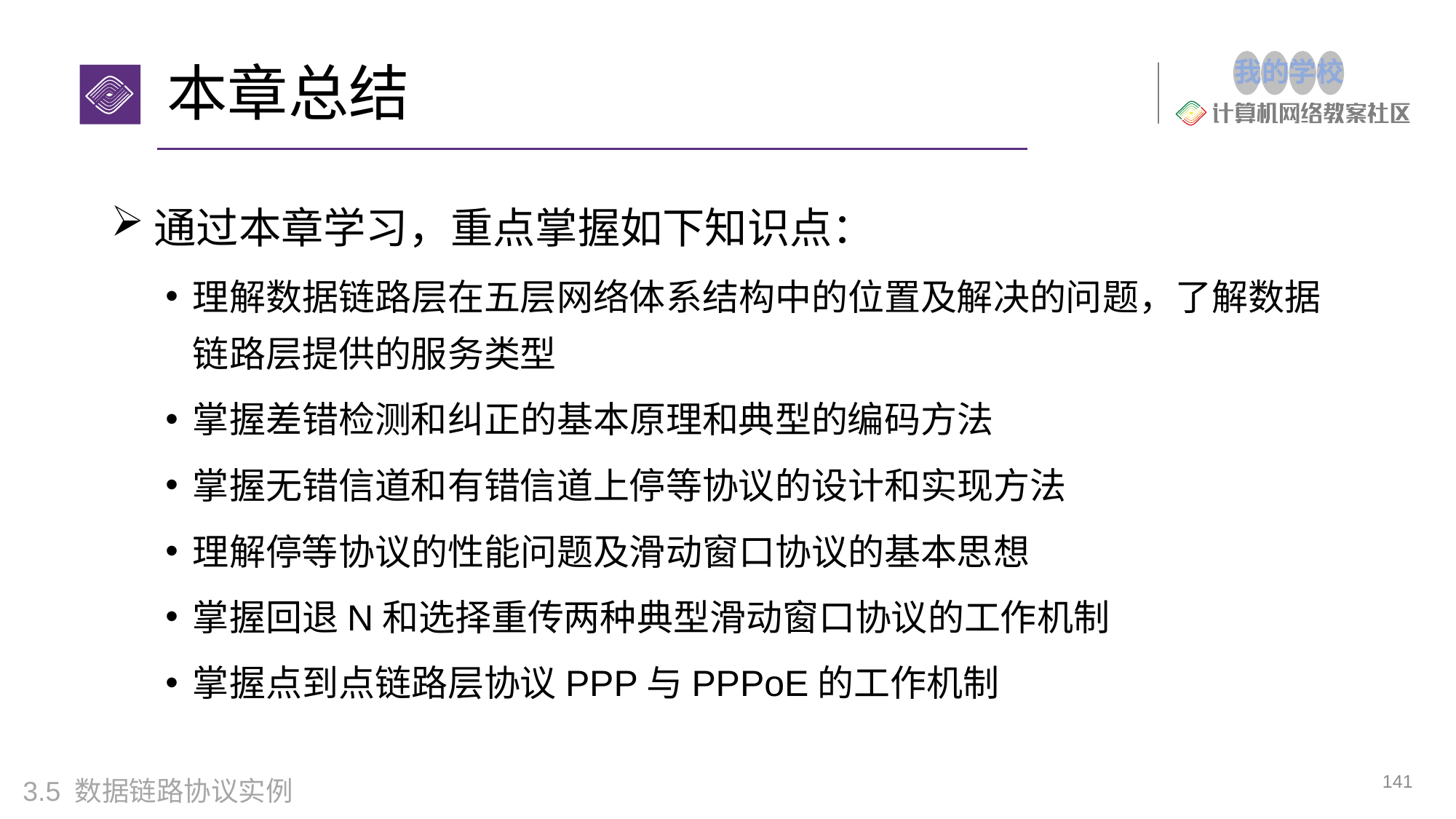

# 本章总结
通过本章学习，重点掌握如下知识点：
理解数据链路层在五层网络体系结构中的位置及解决的问题，了解数据链路层提供的服务类型
掌握差错检测和纠正的基本原理和典型的编码方法
掌握无错信道和有错信道上停等协议的设计和实现方法
理解停等协议的性能问题及滑动窗口协议的基本思想
掌握回退N和选择重传两种典型滑动窗口协议的工作机制
掌握点到点链路层协议PPP与PPPoE的工作机制
141
3.5 数据链路协议实例